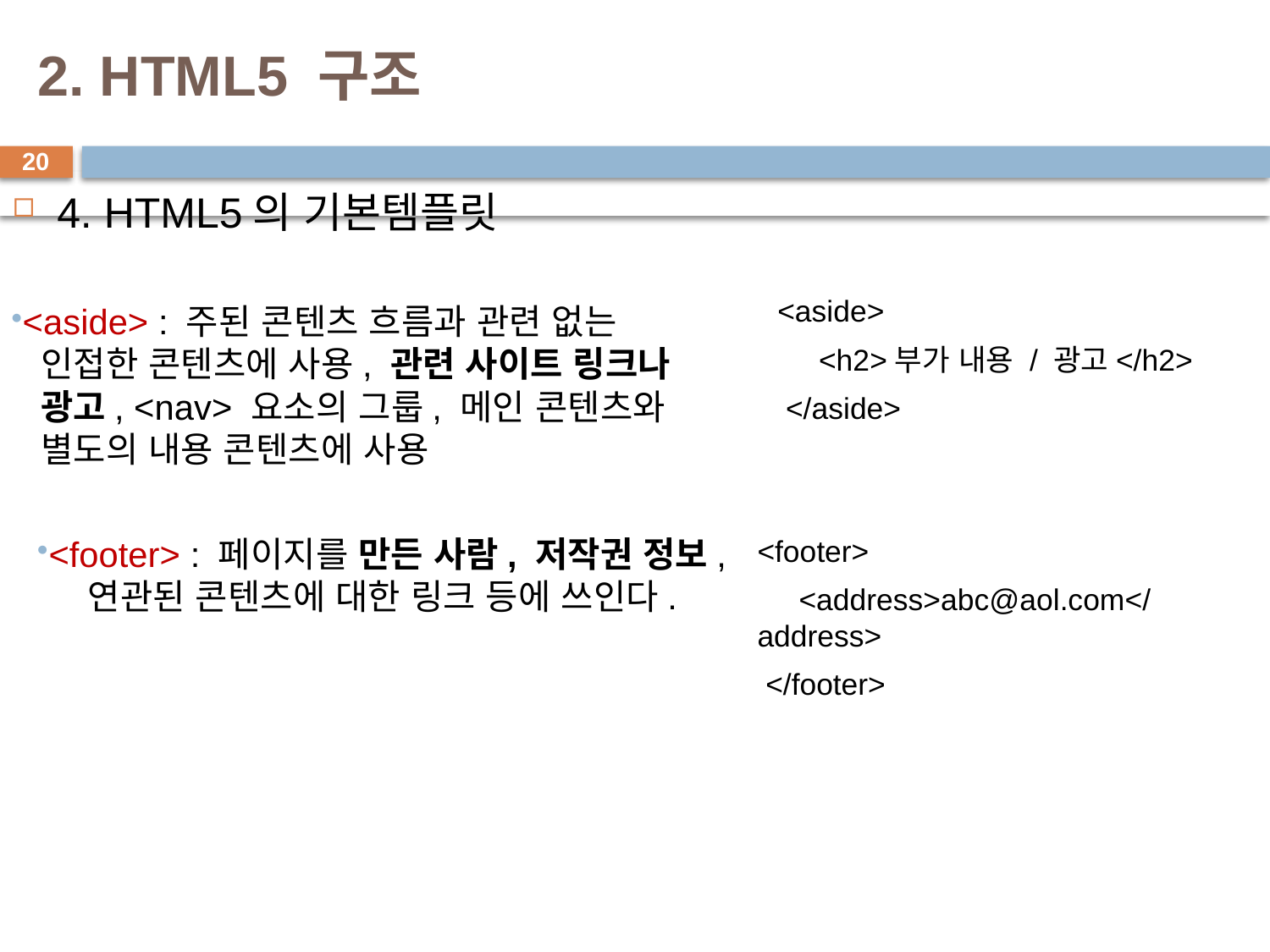

# 2. HTML5 구조
20
4. HTML5의 기본템플릿

<aside> : 주된 콘텐츠 흐름과 관련 없는
  인접한 콘텐츠에 사용, 관련 사이트 링크나
  광고, <nav> 요소의 그룹, 메인 콘텐츠와
  별도의 내용 콘텐츠에 사용

<footer> : 페이지를 만든 사람, 저작권 정보, 연관된 콘텐츠에 대한 링크 등에 쓰인다.
<aside>
     <h2>부가 내용 / 광고</h2>
 </aside>

<footer>
     <address>abc@aol.com</address>
 </footer>